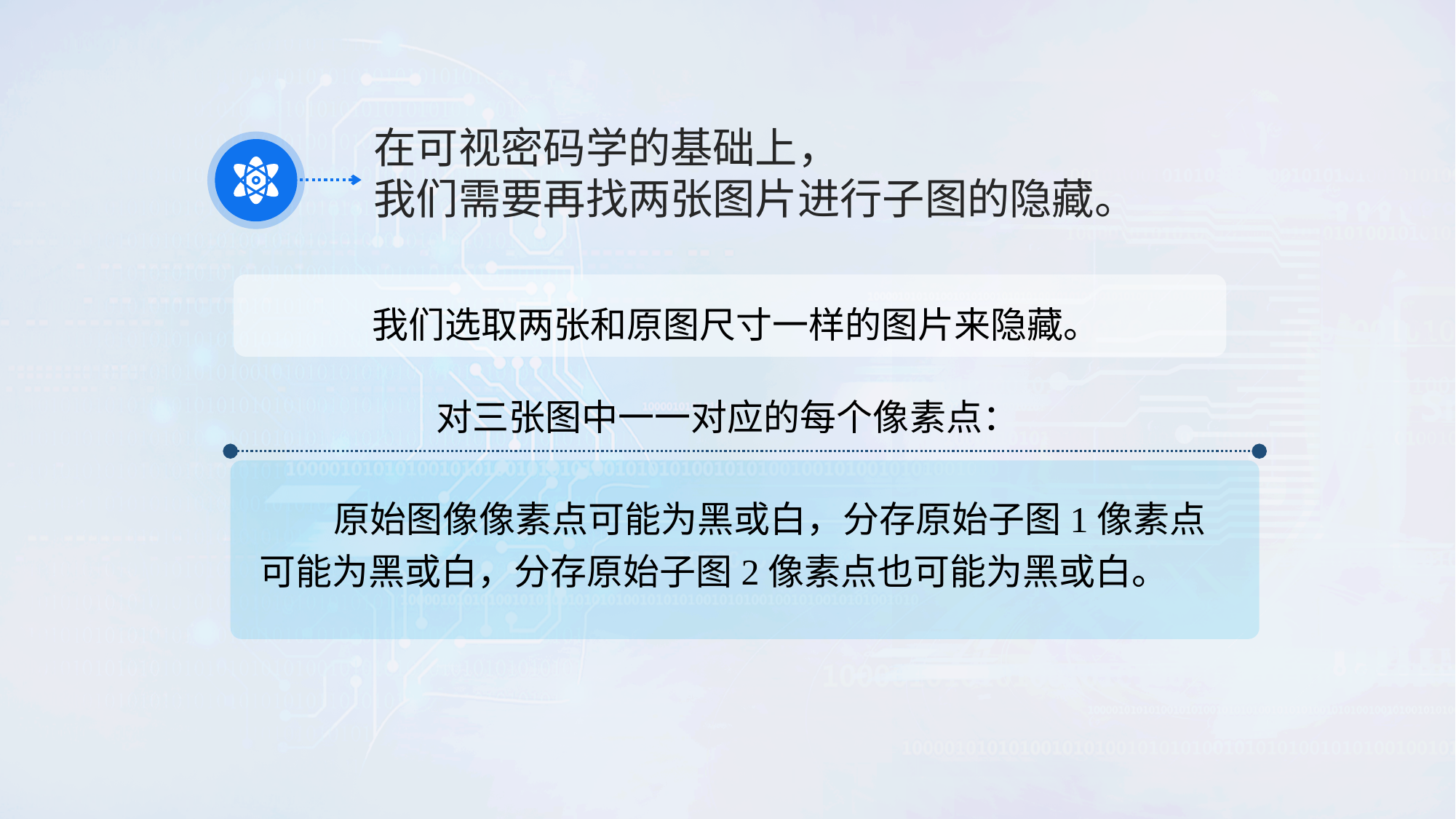

在可视密码学的基础上，
我们需要再找两张图片进行子图的隐藏。

 我们选取两张和原图尺寸一样的图片来隐藏。
对三张图中一一对应的每个像素点：

        原始图像像素点可能为黑或白，分存原始子图1像素点可能为黑或白，分存原始子图2像素点也可能为黑或白。